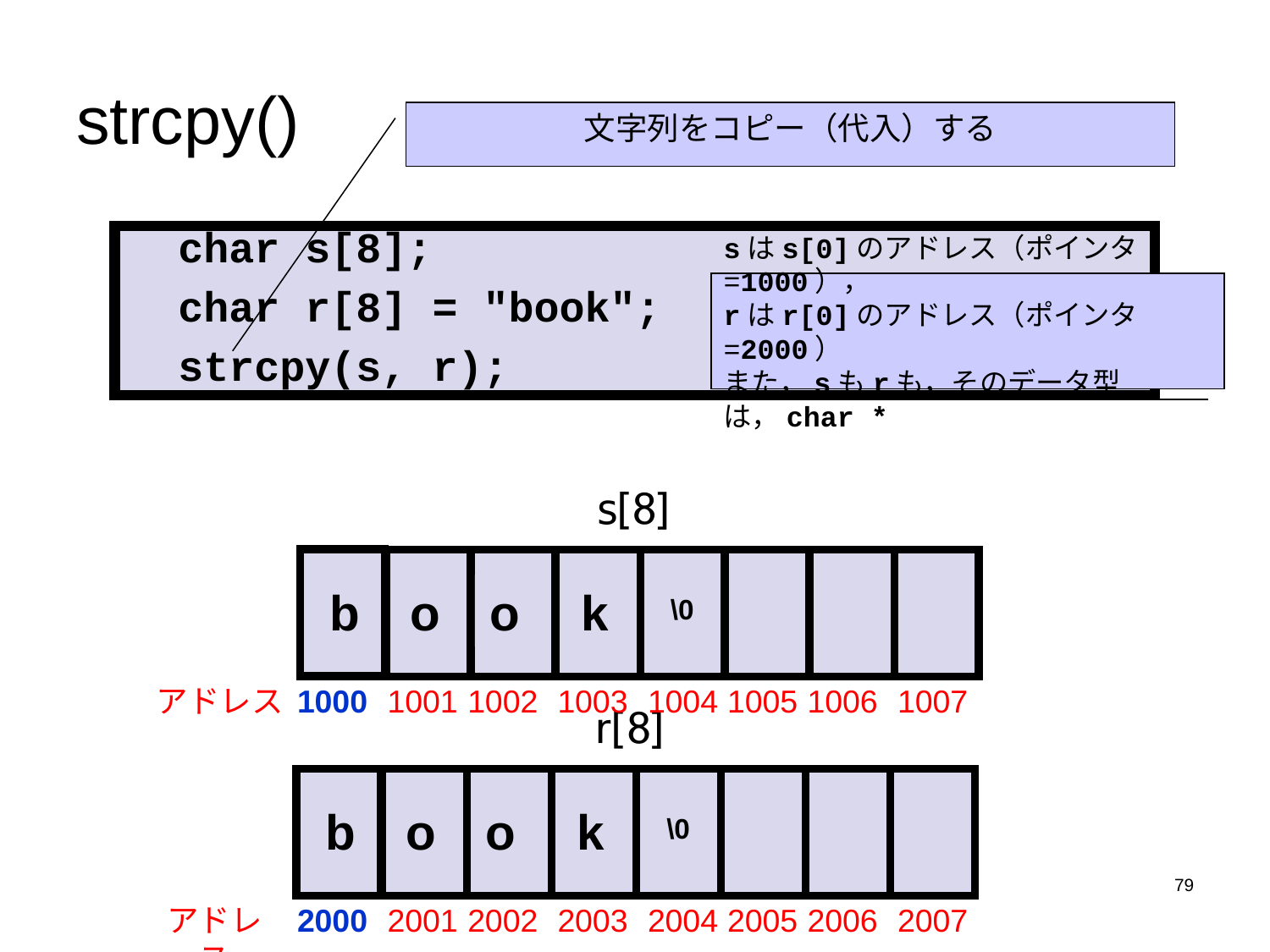

# strcpy()
文字列をコピー（代入）する
  char s[8];
  char r[8] = "book";
  strcpy(s, r);
sはs[0]のアドレス（ポインタ=1000），
rはr[0]のアドレス（ポインタ=2000）
また，sもrも，そのデータ型は，char *
s[8]

b
o
o
k
\0
アドレス
1000
1001
1002
1003
1004
1005
1006
1007
r[8]

b
o
o
k
\0
79
アドレス
2000
2001
2002
2003
2004
2005
2006
2007